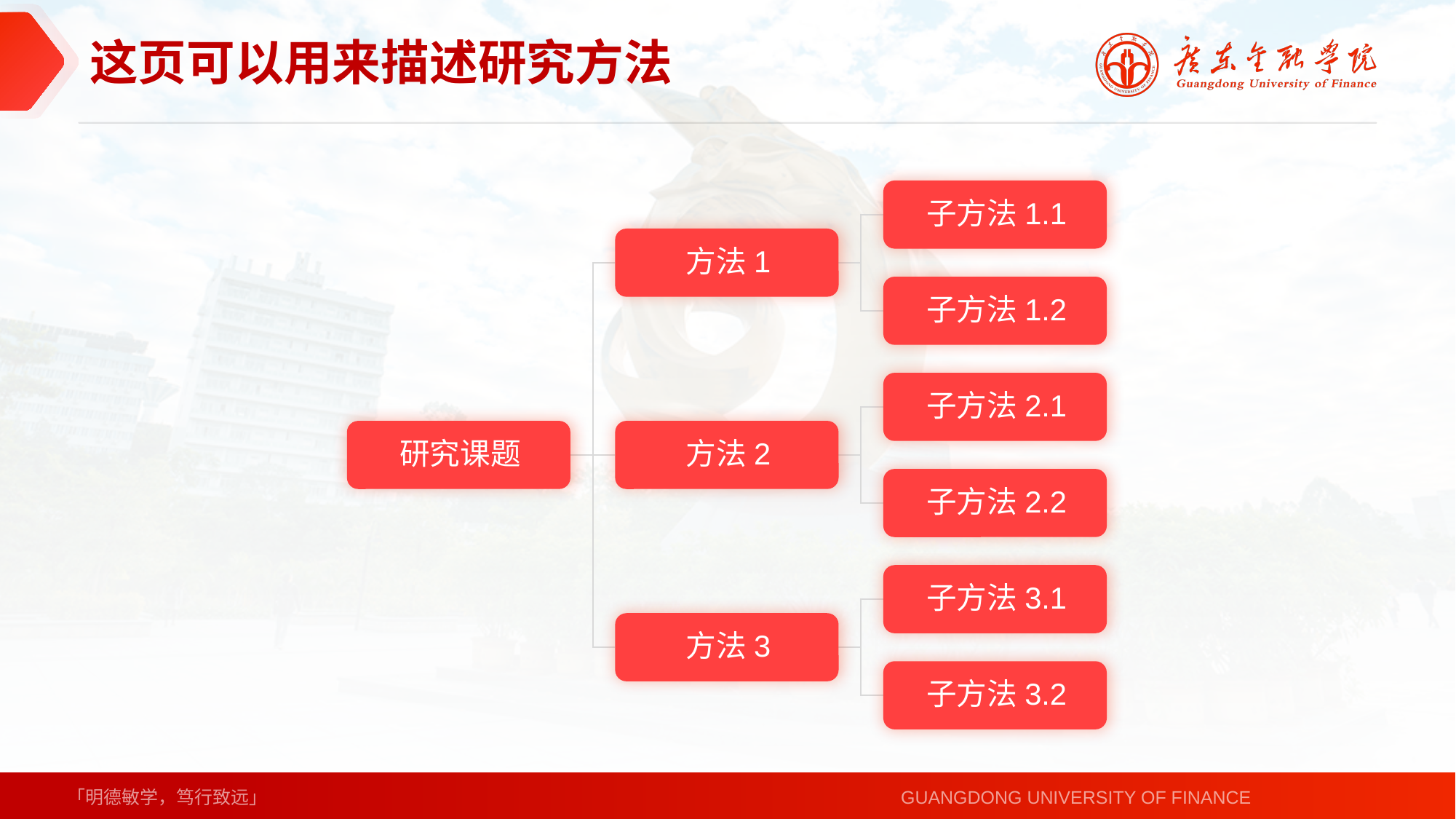

这页可以用来描述研究方法
研究课题
方法1
子方法1.1
子方法1.2
方法2
子方法2.1
子方法2.2
方法3
子方法3.1
子方法3.2